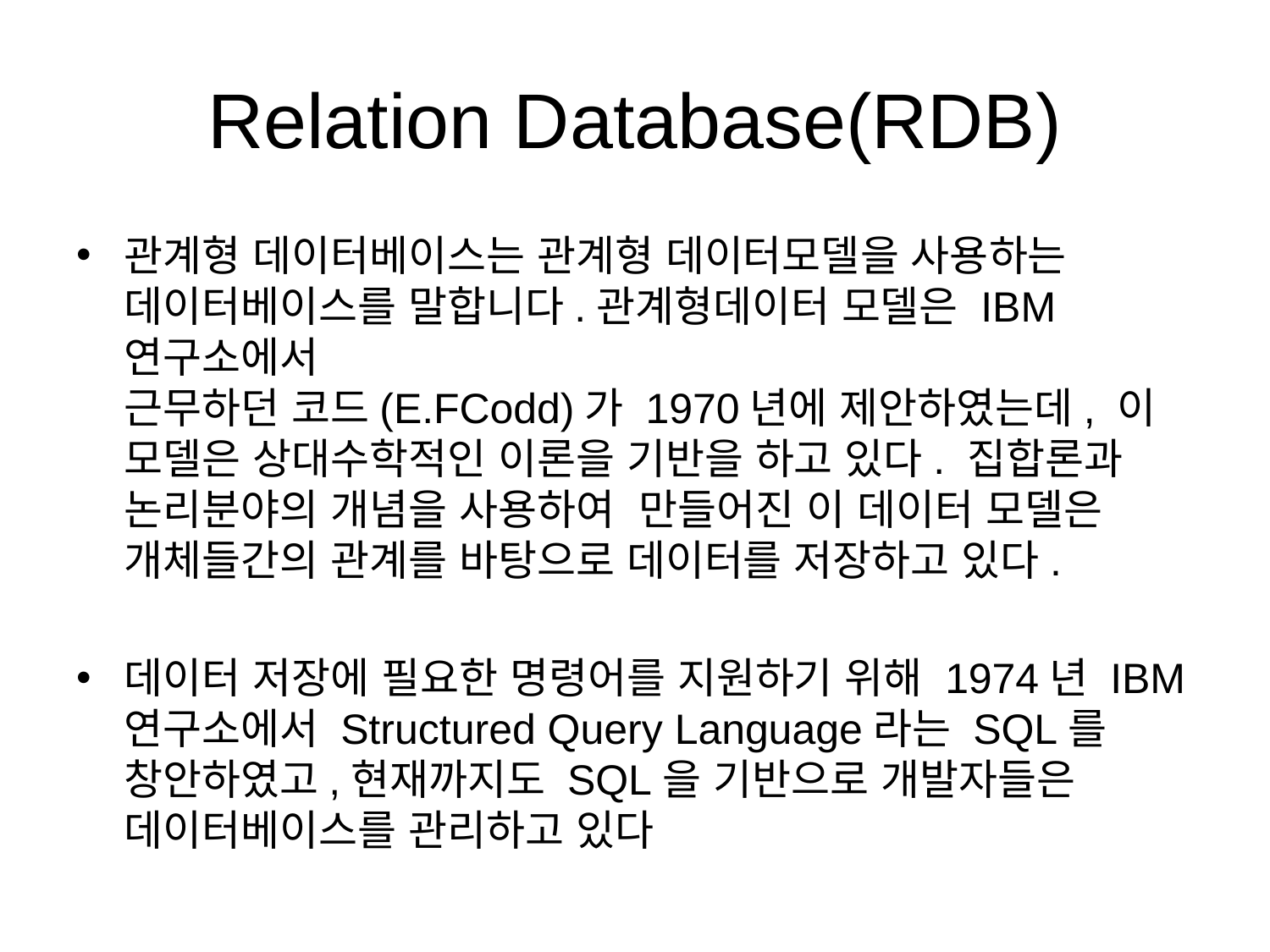

# Relation Database(RDB)
관계형 데이터베이스는 관계형 데이터모델을 사용하는 데이터베이스를 말합니다.관계형데이터 모델은 IBM연구소에서 
근무하던 코드(E.FCodd)가 1970년에 제안하였는데, 이 모델은 상대수학적인 이론을 기반을 하고 있다. 집합론과 논리분야의 개념을 사용하여  만들어진 이 데이터 모델은 개체들간의 관계를 바탕으로 데이터를 저장하고 있다.

데이터 저장에 필요한 명령어를 지원하기 위해 1974년 IBM연구소에서 Structured Query Language라는 SQL를 
창안하였고,현재까지도 SQL을 기반으로 개발자들은 데이터베이스를 관리하고 있다